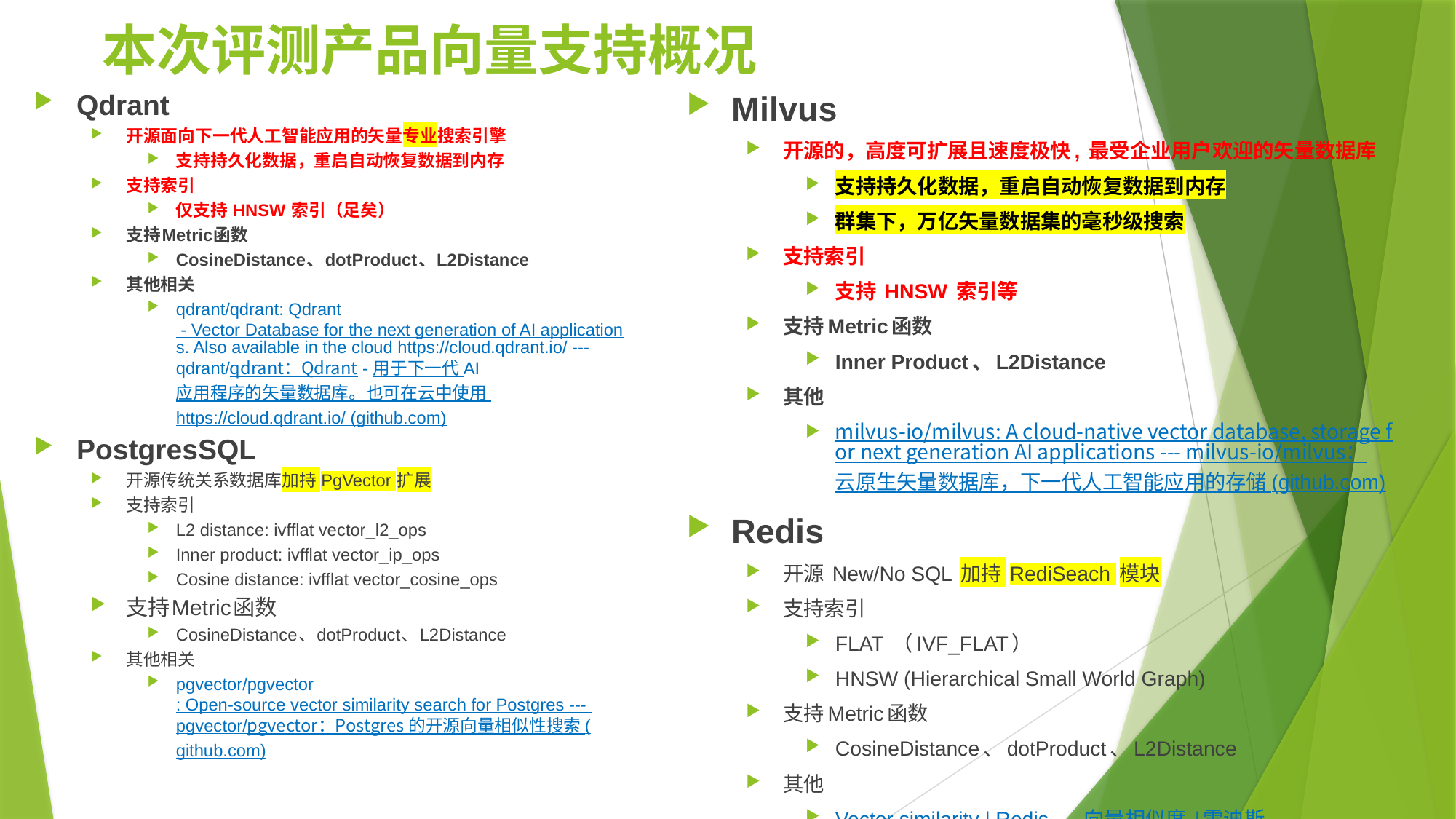

# 本次评测产品向量支持概况
Qdrant
开源面向下一代人工智能应用的矢量专业搜索引擎
支持持久化数据，重启自动恢复数据到内存
支持索引
仅支持 HNSW 索引（足矣）
支持Metric函数
CosineDistance、dotProduct、L2Distance
其他相关
qdrant/qdrant: Qdrant - Vector Database for the next generation of AI applications. Also available in the cloud https://cloud.qdrant.io/ --- qdrant/qdrant：Qdrant - 用于下一代 AI 应用程序的矢量数据库。也可在云中使用 https://cloud.qdrant.io/ (github.com)
PostgresSQL
开源传统关系数据库加持 PgVector 扩展
支持索引
L2 distance: ivfflat vector_l2_ops
Inner product: ivfflat vector_ip_ops
Cosine distance: ivfflat vector_cosine_ops
支持Metric函数
CosineDistance、dotProduct、L2Distance
其他相关
pgvector/pgvector: Open-source vector similarity search for Postgres --- pgvector/pgvector：Postgres 的开源向量相似性搜索 (github.com)

Milvus
开源的，高度可扩展且速度极快, 最受企业用户欢迎的矢量数据库
支持持久化数据，重启自动恢复数据到内存
群集下，万亿矢量数据集的毫秒级搜索
支持索引
支持 HNSW 索引等
支持Metric函数
Inner Product、L2Distance
其他
milvus-io/milvus: A cloud-native vector database, storage for next generation AI applications --- milvus-io/milvus：云原生矢量数据库，下一代人工智能应用的存储 (github.com)
Redis
开源 New/No SQL 加持 RediSeach 模块
支持索引
FLAT （IVF_FLAT）
HNSW (Hierarchical Small World Graph)
支持Metric函数
CosineDistance、dotProduct、L2Distance
其他
Vector similarity | Redis --- 向量相似度 |雷迪斯